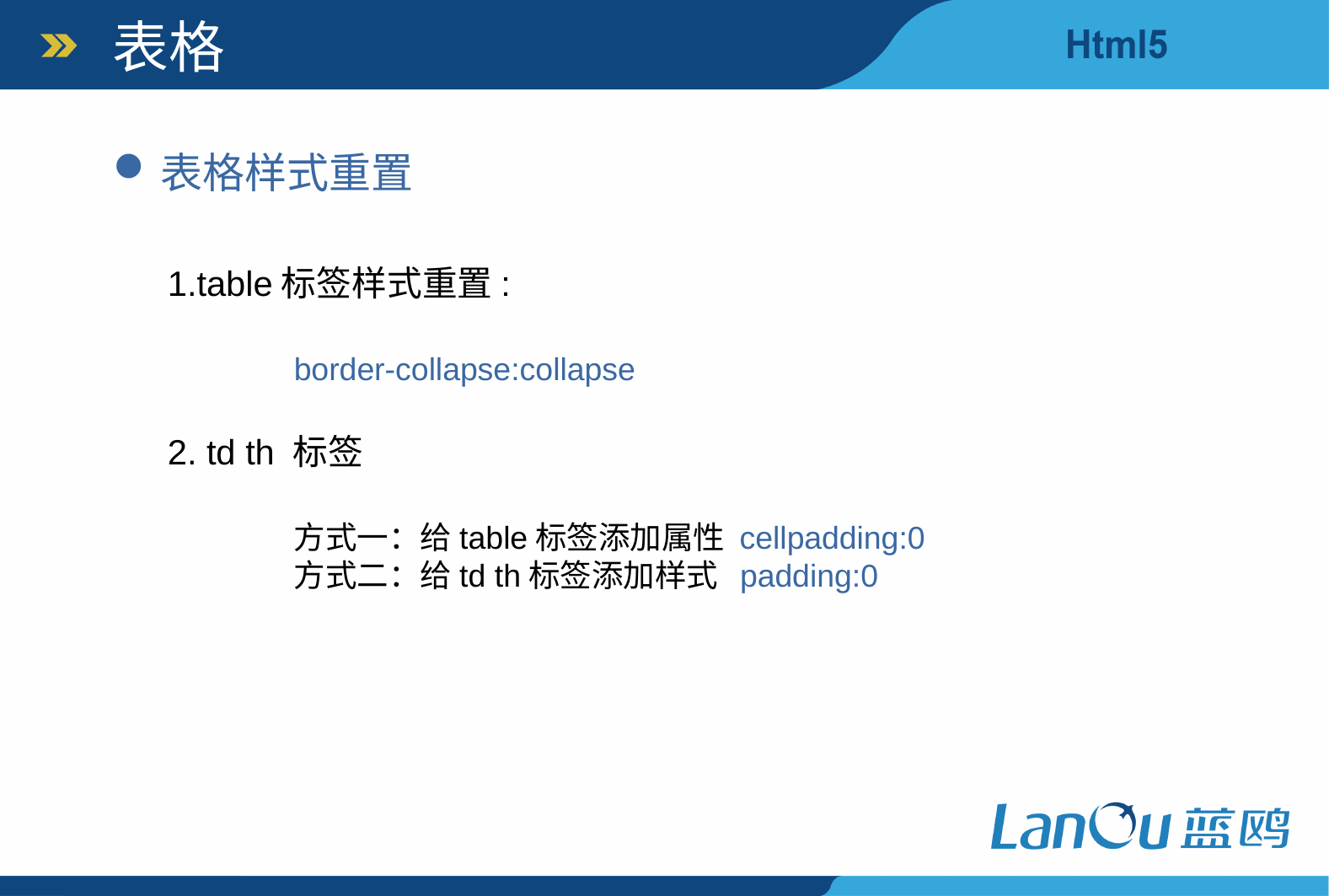

表格
表格样式重置
1.table标签样式重置:

	border-collapse:collapse

2. td th 标签

	方式一：给table标签添加属性 cellpadding:0
	方式二：给td th标签添加样式  padding:0